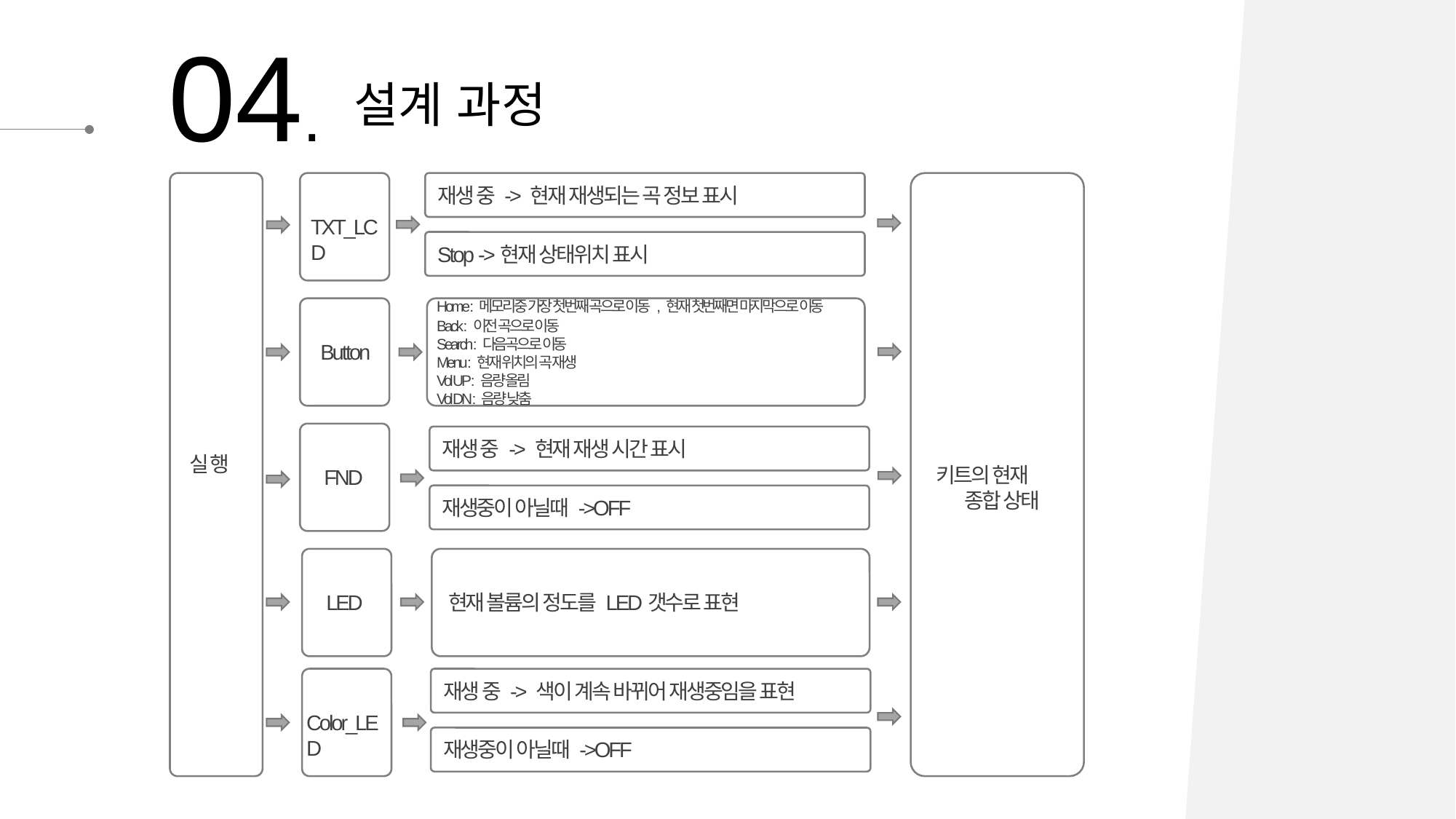

04.
설계 과정

재생 중 -> 현재 재생되는 곡 정보 표시
TXT_LCD

Stop ->현재 상태위치 표시
 Home : 메모리중 가장 첫번째 곡으로 이동 , 현재 첫번째면 마지막으로 이동
  Back : 이전 곡으로 이동
  Search : 다음곡으로 이동
  Menu : 현재 위치의 곡 재생
  Vol UP : 음량 올림
  Vol DN : 음량 낮춤

  Button

재생 중 -> 현재 재생 시간 표시
실 행
   키트의 현재                 종합 상태
   FND

재생중이 아닐때 ->OFF

   LED
현재 볼륨의 정도를 LED갯수로 표현

재생 중 -> 색이 계속 바뀌어 재생중임을 표현
Color_LED

재생중이 아닐때 ->OFF